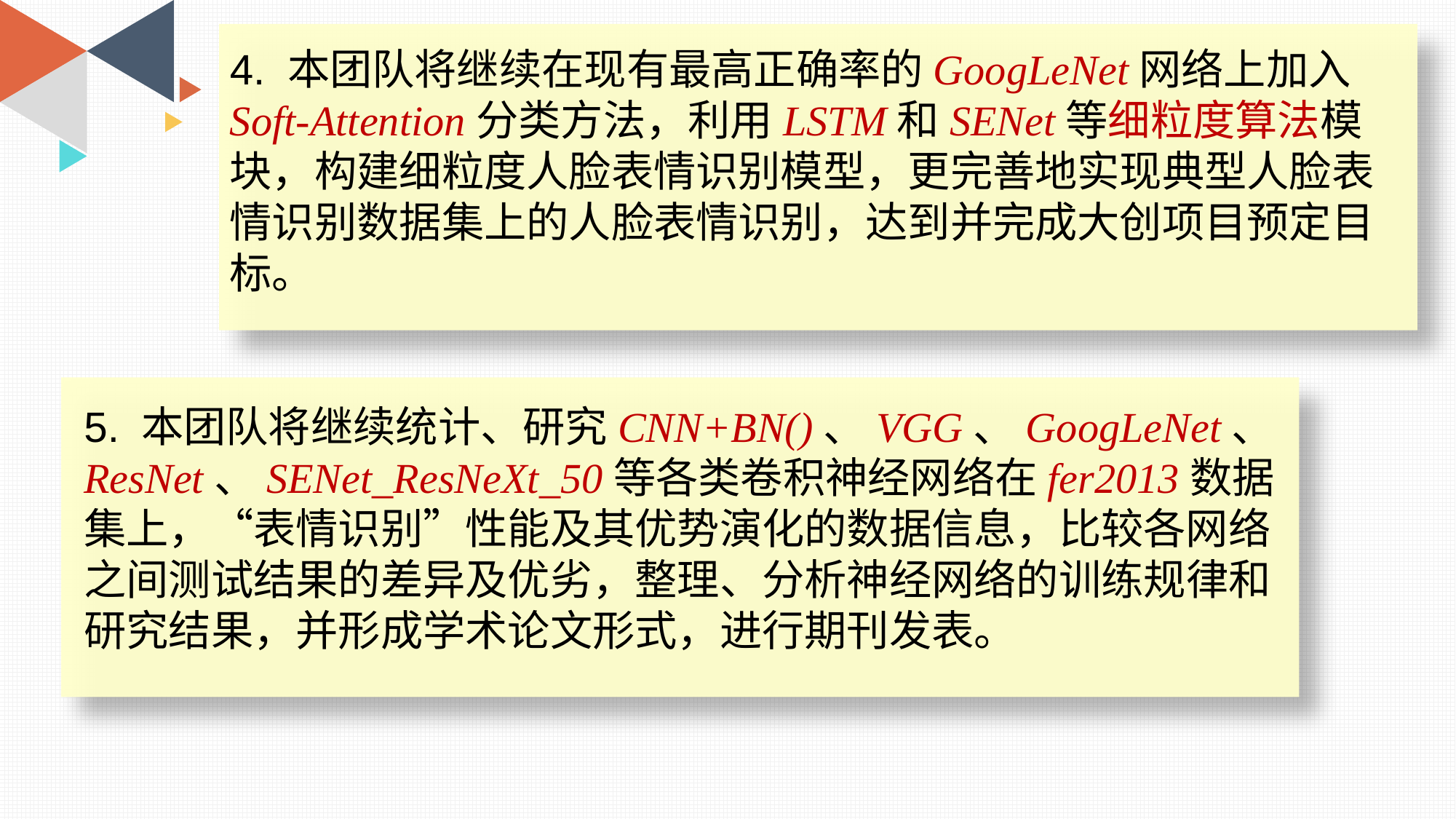

4. 本团队将继续在现有最高正确率的GoogLeNet网络上加入Soft-Attention分类方法，利用LSTM和SENet等细粒度算法模块，构建细粒度人脸表情识别模型，更完善地实现典型人脸表情识别数据集上的人脸表情识别，达到并完成大创项目预定目标。

5. 本团队将继续统计、研究CNN+BN()、VGG、GoogLeNet、ResNet、SENet_ResNeXt_50等各类卷积神经网络在fer2013数据集上，“表情识别”性能及其优势演化的数据信息，比较各网络之间测试结果的差异及优劣，整理、分析神经网络的训练规律和研究结果，并形成学术论文形式，进行期刊发表。